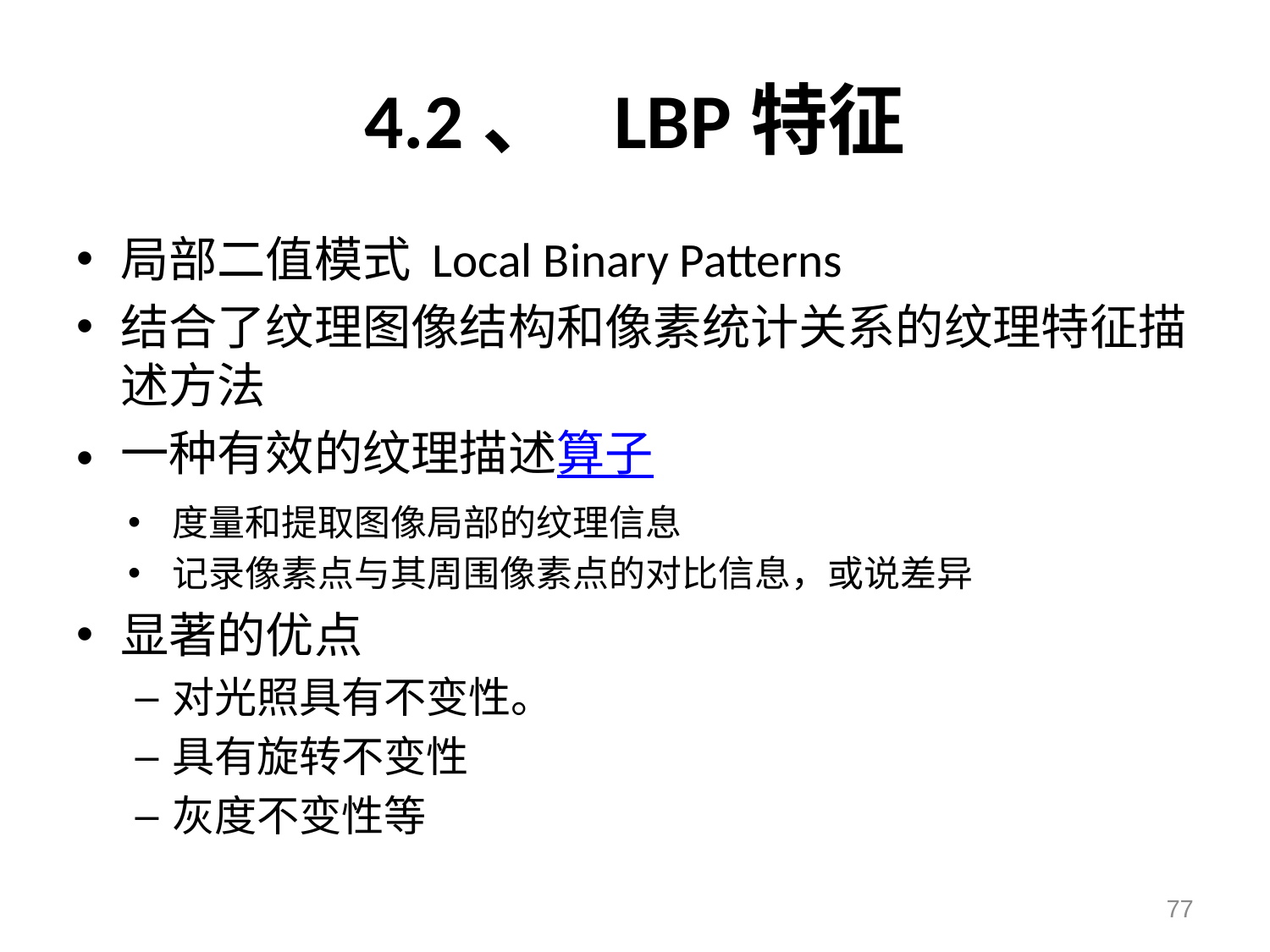

# 4.2、  LBP特征
局部二值模式 Local Binary Patterns
结合了纹理图像结构和像素统计关系的纹理特征描述方法
一种有效的纹理描述算子
度量和提取图像局部的纹理信息
记录像素点与其周围像素点的对比信息，或说差异
显著的优点
对光照具有不变性。
具有旋转不变性
灰度不变性等
77